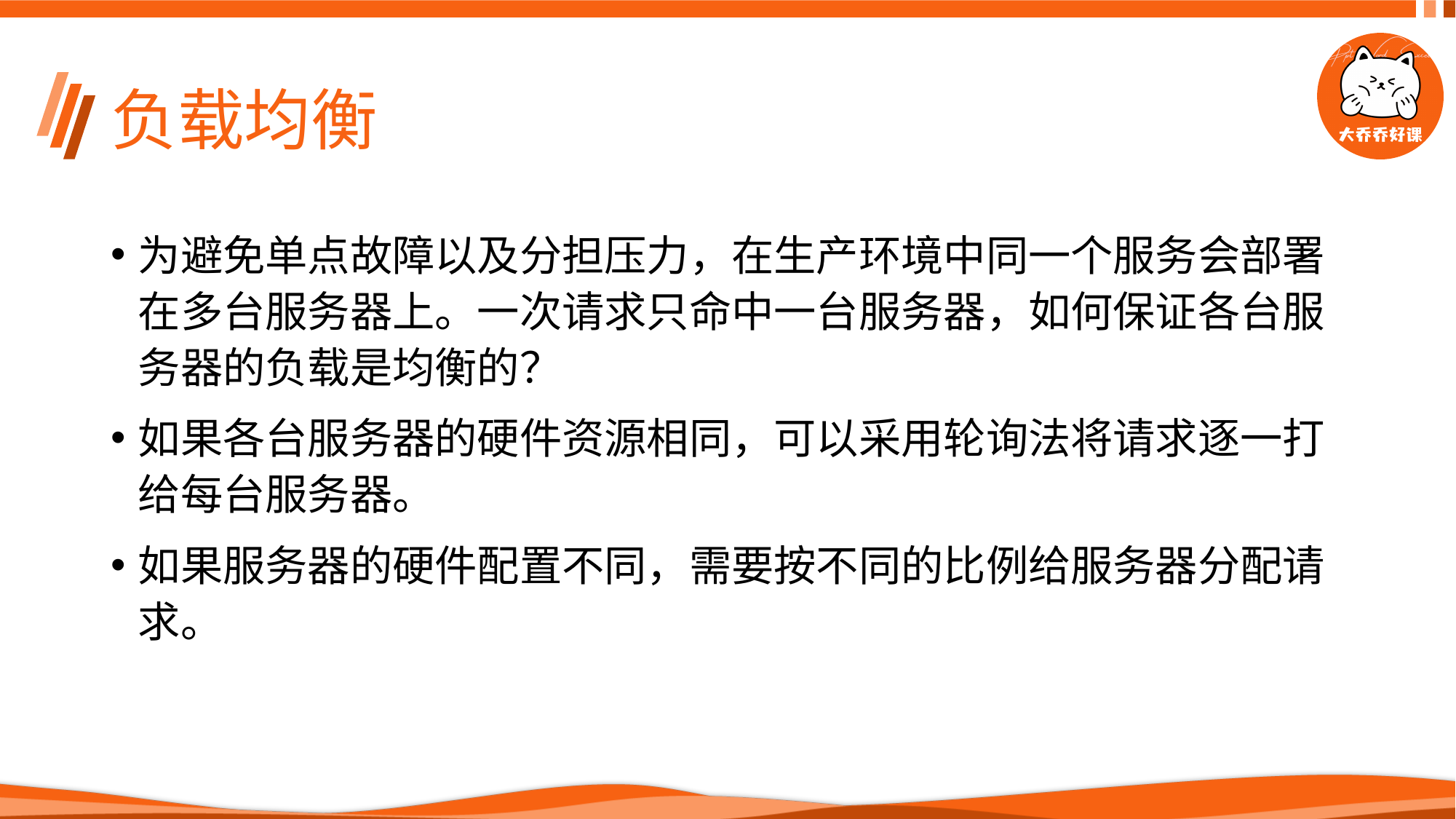

# 负载均衡
为避免单点故障以及分担压力，在生产环境中同一个服务会部署在多台服务器上。一次请求只命中一台服务器，如何保证各台服务器的负载是均衡的？
如果各台服务器的硬件资源相同，可以采用轮询法将请求逐一打给每台服务器。
如果服务器的硬件配置不同，需要按不同的比例给服务器分配请求。